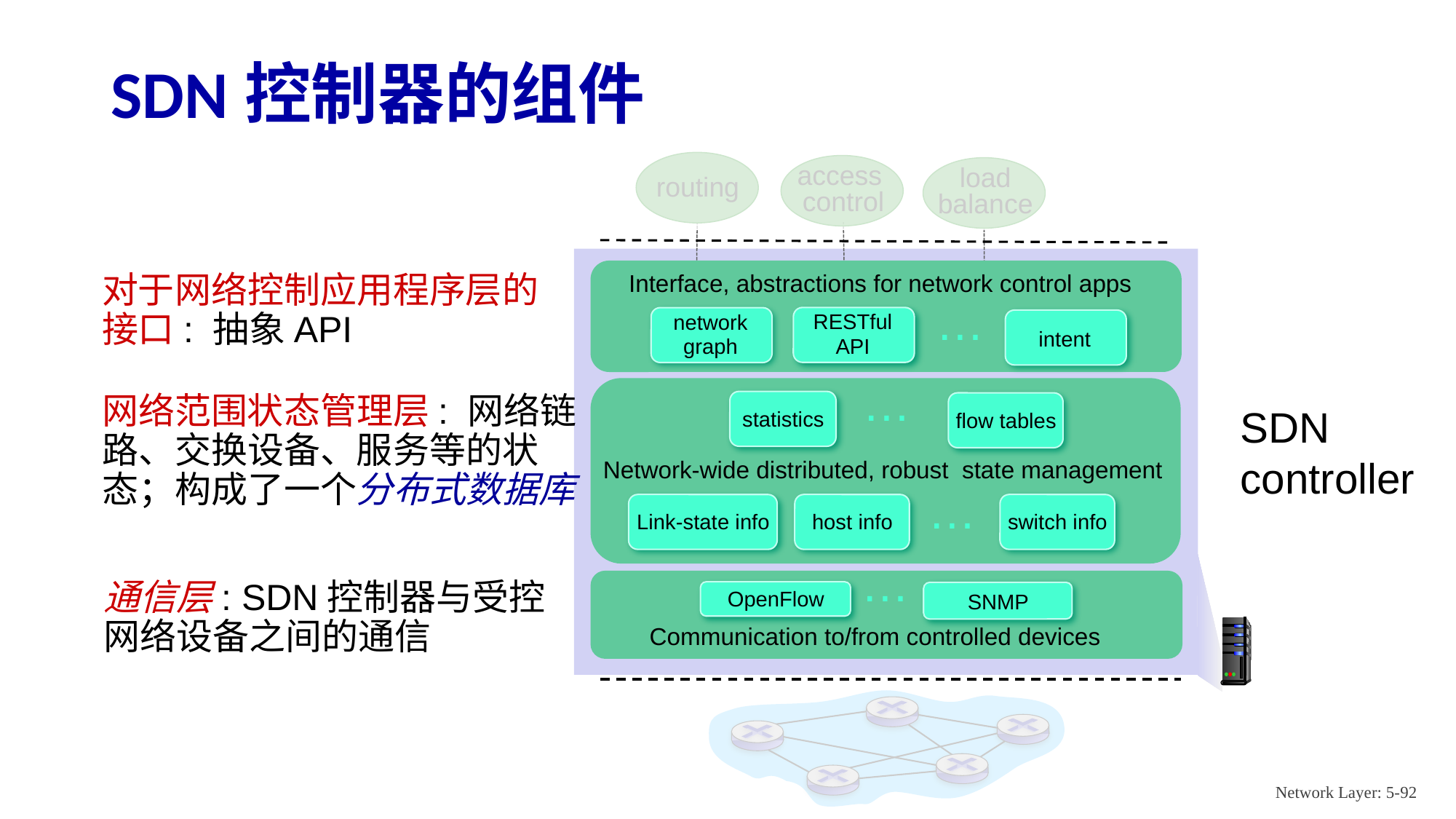

# SDN控制器的组件

routing

access
control

load
balance

Interface, abstractions for network control apps
对于网络控制应用程序层的接口: 抽象API
…
RESTful
API

network graph

intent
…

网络范围状态管理层: 网络链路、交换设备、服务等的状态；构成了一个分布式数据库

statistics

flow tables
SDN
controller
Network-wide distributed, robust  state management
…

Link-state info

host info

switch info
…

通信层: SDN控制器与受控网络设备之间的通信
OpenFlow

SNMP

Communication to/from controlled devices

Network Layer: 5-92